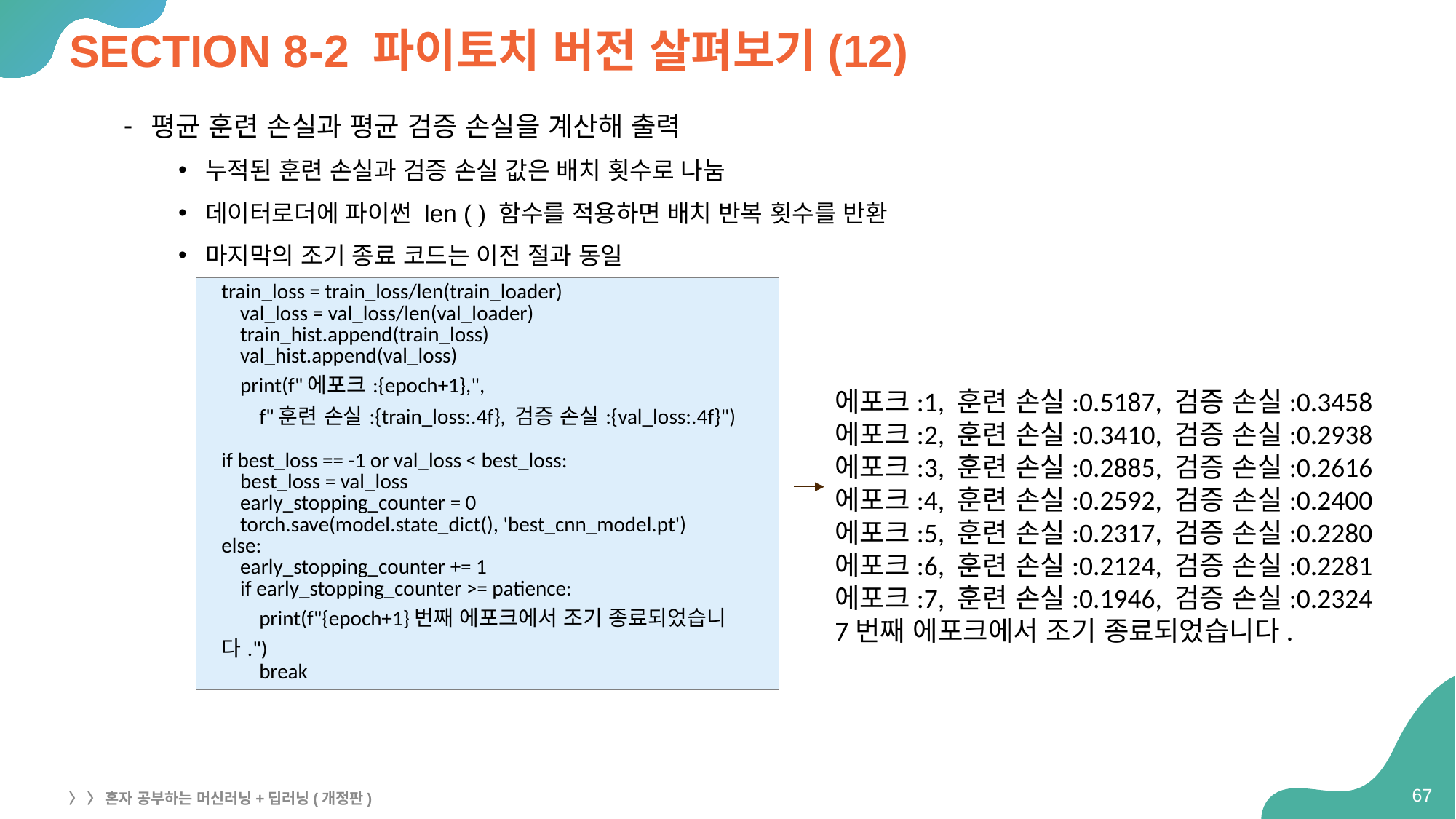

# SECTION 8-2 파이토치 버전 살펴보기(12)
평균 훈련 손실과 평균 검증 손실을 계산해 출력
누적된 훈련 손실과 검증 손실 값은 배치 횟수로 나눔
데이터로더에 파이썬 len ( ) 함수를 적용하면 배치 반복 횟수를 반환
마지막의 조기 종료 코드는 이전 절과 동일
| train\_loss = train\_loss/len(train\_loader) val\_loss = val\_loss/len(val\_loader) train\_hist.append(train\_loss) val\_hist.append(val\_loss) print(f"에포크:{epoch+1},", f"훈련 손실:{train\_loss:.4f}, 검증 손실:{val\_loss:.4f}") if best\_loss == -1 or val\_loss < best\_loss: best\_loss = val\_loss early\_stopping\_counter = 0 torch.save(model.state\_dict(), 'best\_cnn\_model.pt') else: early\_stopping\_counter += 1 if early\_stopping\_counter >= patience: print(f"{epoch+1}번째 에포크에서 조기 종료되었습니다.") break |
| --- |
에포크:1, 훈련 손실:0.5187, 검증 손실:0.3458
에포크:2, 훈련 손실:0.3410, 검증 손실:0.2938
에포크:3, 훈련 손실:0.2885, 검증 손실:0.2616
에포크:4, 훈련 손실:0.2592, 검증 손실:0.2400
에포크:5, 훈련 손실:0.2317, 검증 손실:0.2280
에포크:6, 훈련 손실:0.2124, 검증 손실:0.2281
에포크:7, 훈련 손실:0.1946, 검증 손실:0.2324
7번째 에포크에서 조기 종료되었습니다.
67
〉 〉 혼자 공부하는 머신러닝+딥러닝(개정판)